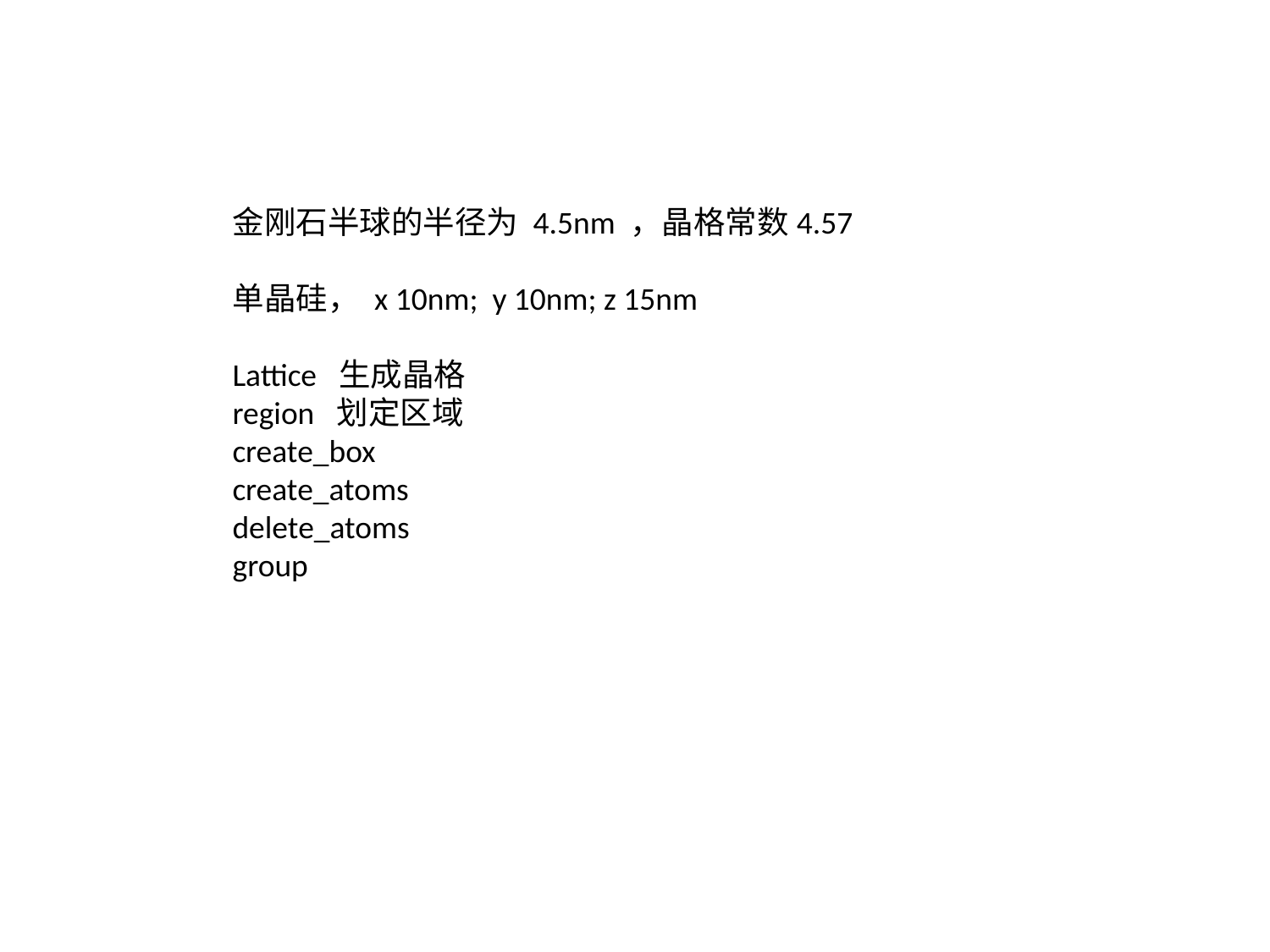

金刚石半球的半径为 4.5nm ，晶格常数4.57

单晶硅， x 10nm;  y 10nm; z 15nm

Lattice  生成晶格
region  划定区域
create_box
create_atoms
delete_atoms
group